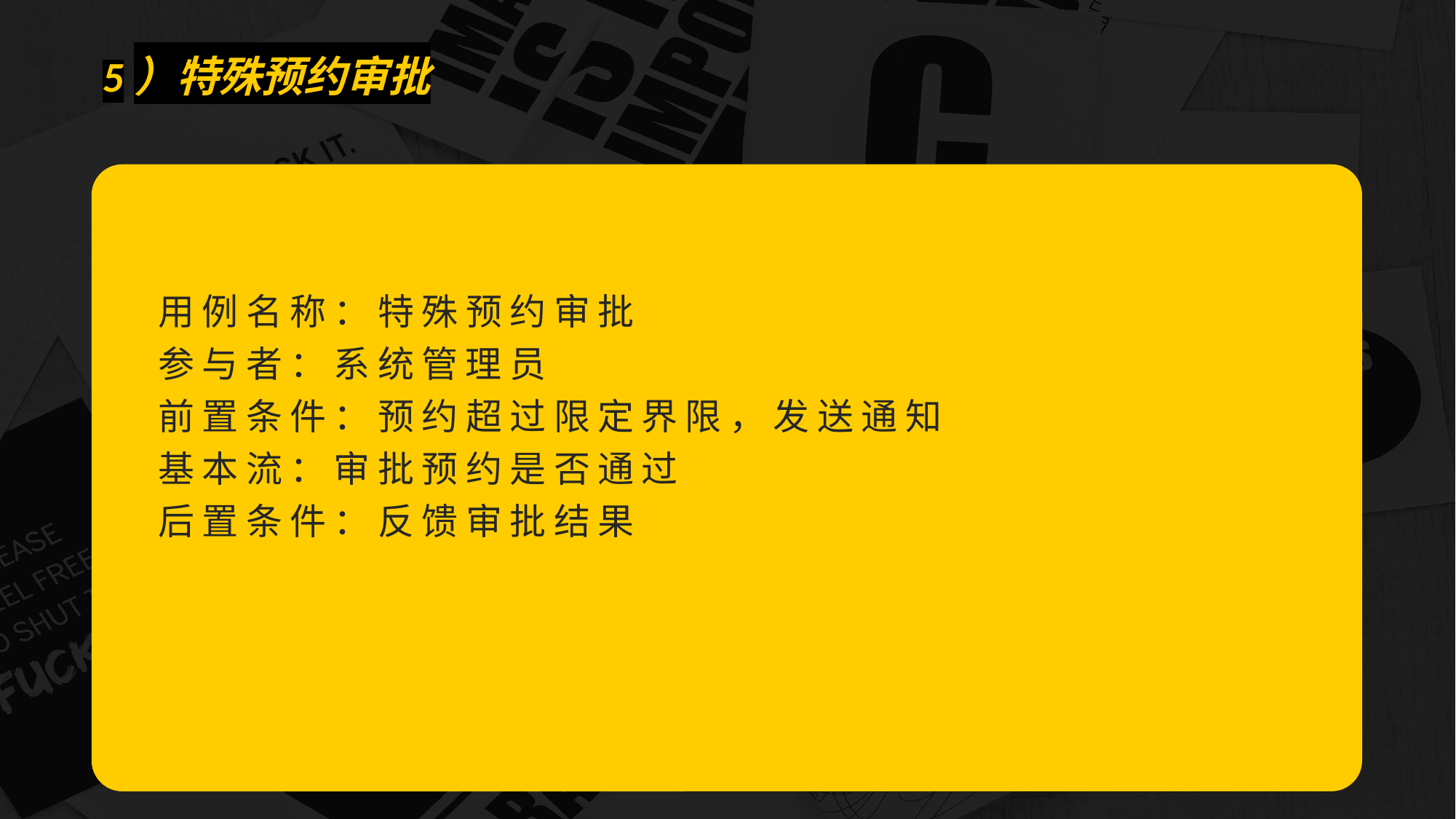

5）特殊预约审批

用例名称：特殊预约审批
参与者：系统管理员
前置条件：预约超过限定界限，发送通知
基本流：审批预约是否通过
后置条件：反馈审批结果